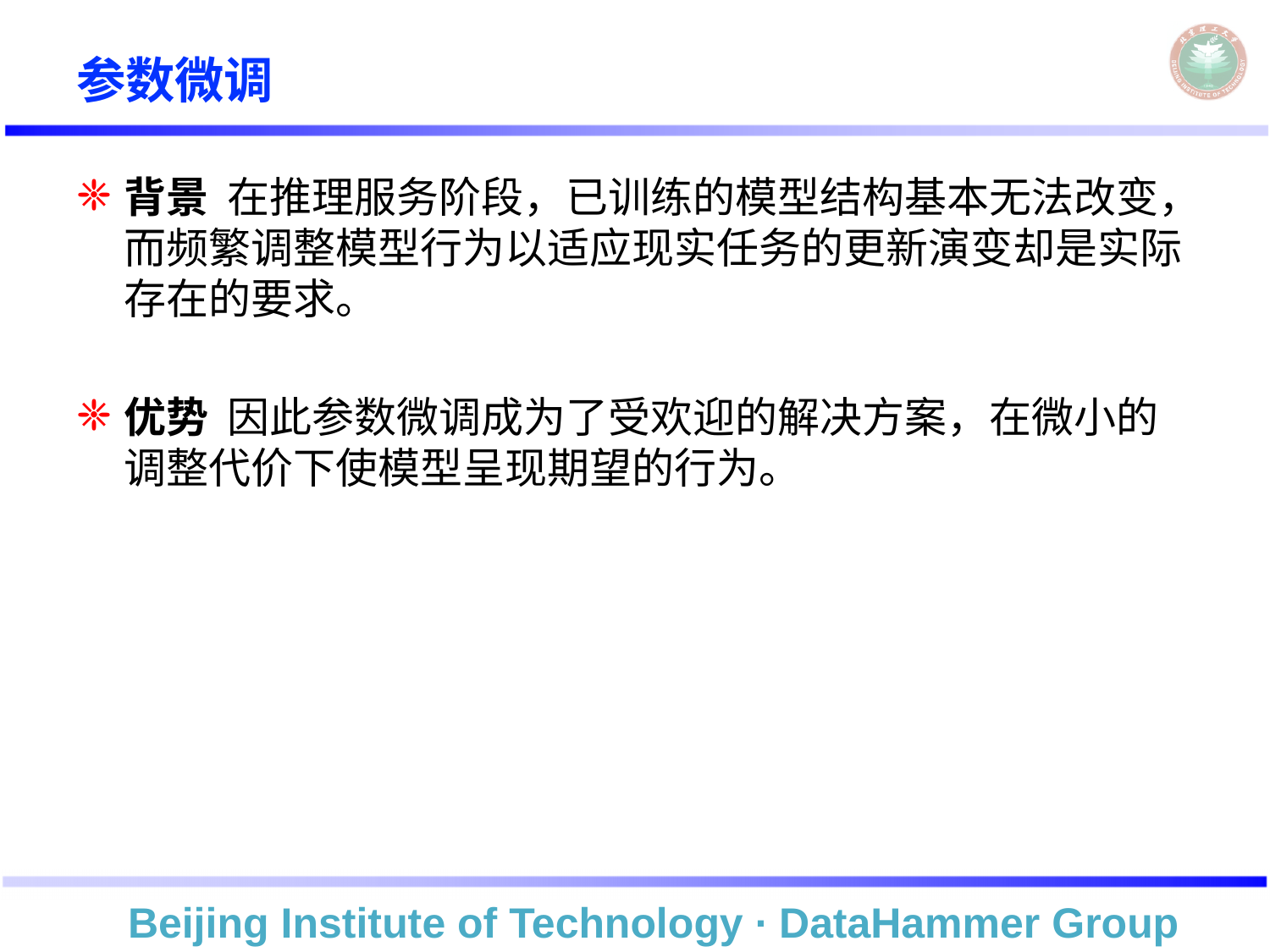

# 参数微调
背景  在推理服务阶段，已训练的模型结构基本无法改变，而频繁调整模型行为以适应现实任务的更新演变却是实际存在的要求。

优势  因此参数微调成为了受欢迎的解决方案，在微小的调整代价下使模型呈现期望的行为。